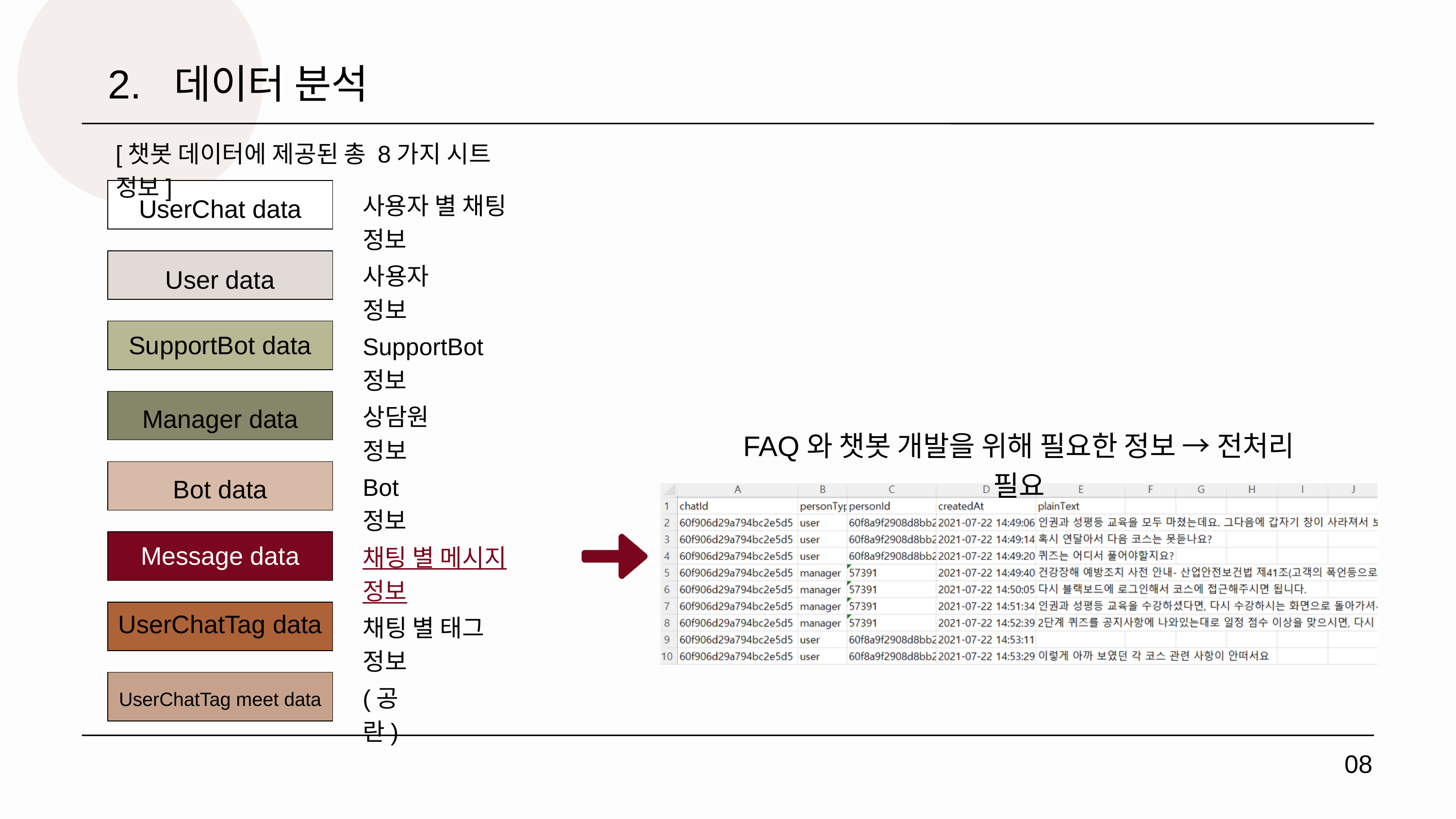

2.  데이터 분석

[챗봇 데이터에 제공된 총 8가지 시트 정보]

UserChat data
사용자 별 채팅 정보

User data
사용자 정보

SupportBot data
SupportBot 정보

FAQ와 챗봇 개발을 위해 필요한 정보 → 전처리 필요

Manager data
상담원 정보

Bot data
Bot 정보

Message data

채팅 별 메시지 정보

UserChatTag data
채팅 별 태그 정보

UserChatTag meet data
(공란)

08